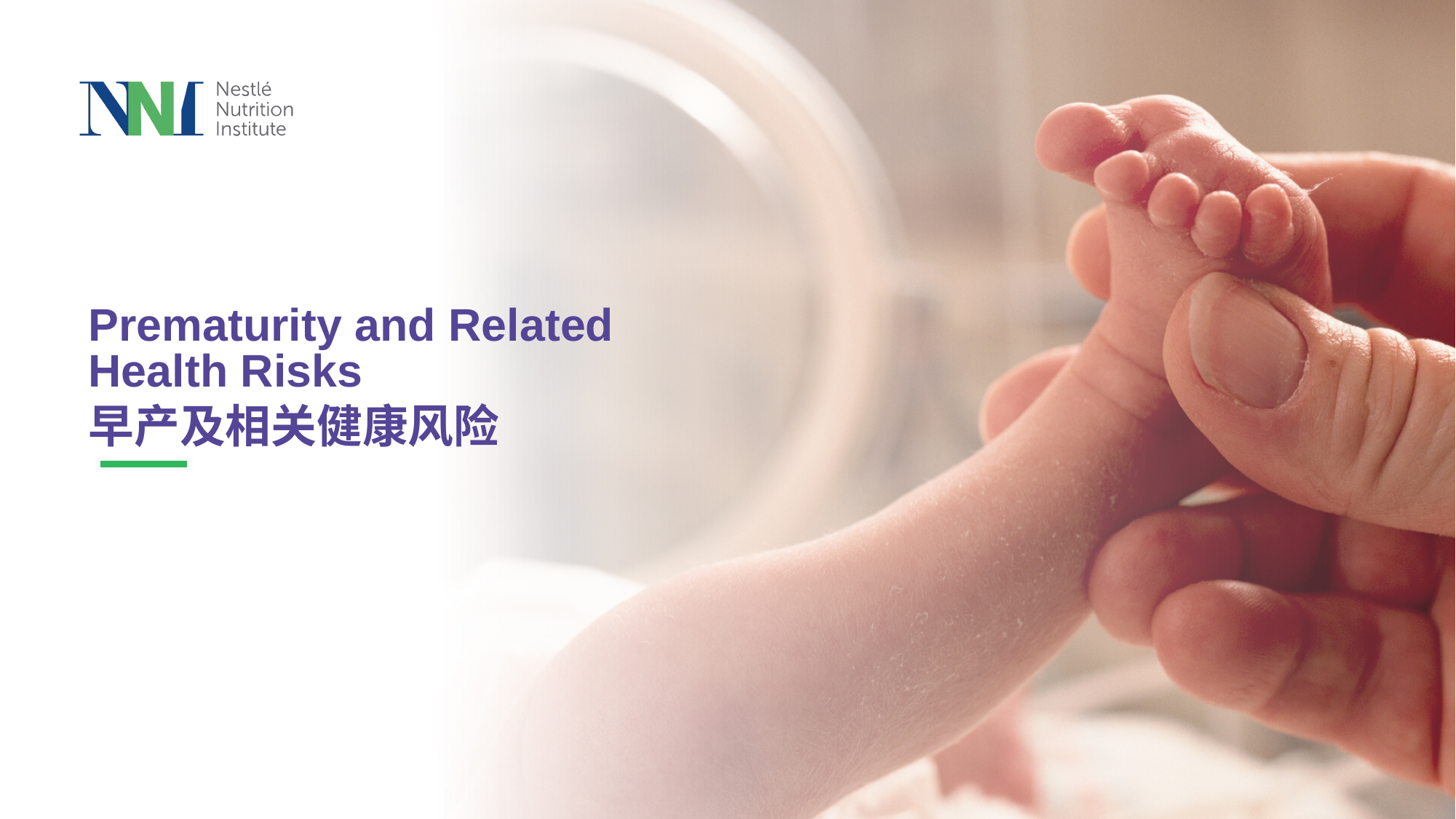

# Prematurity and Related Health Risks
早产及相关健康风险